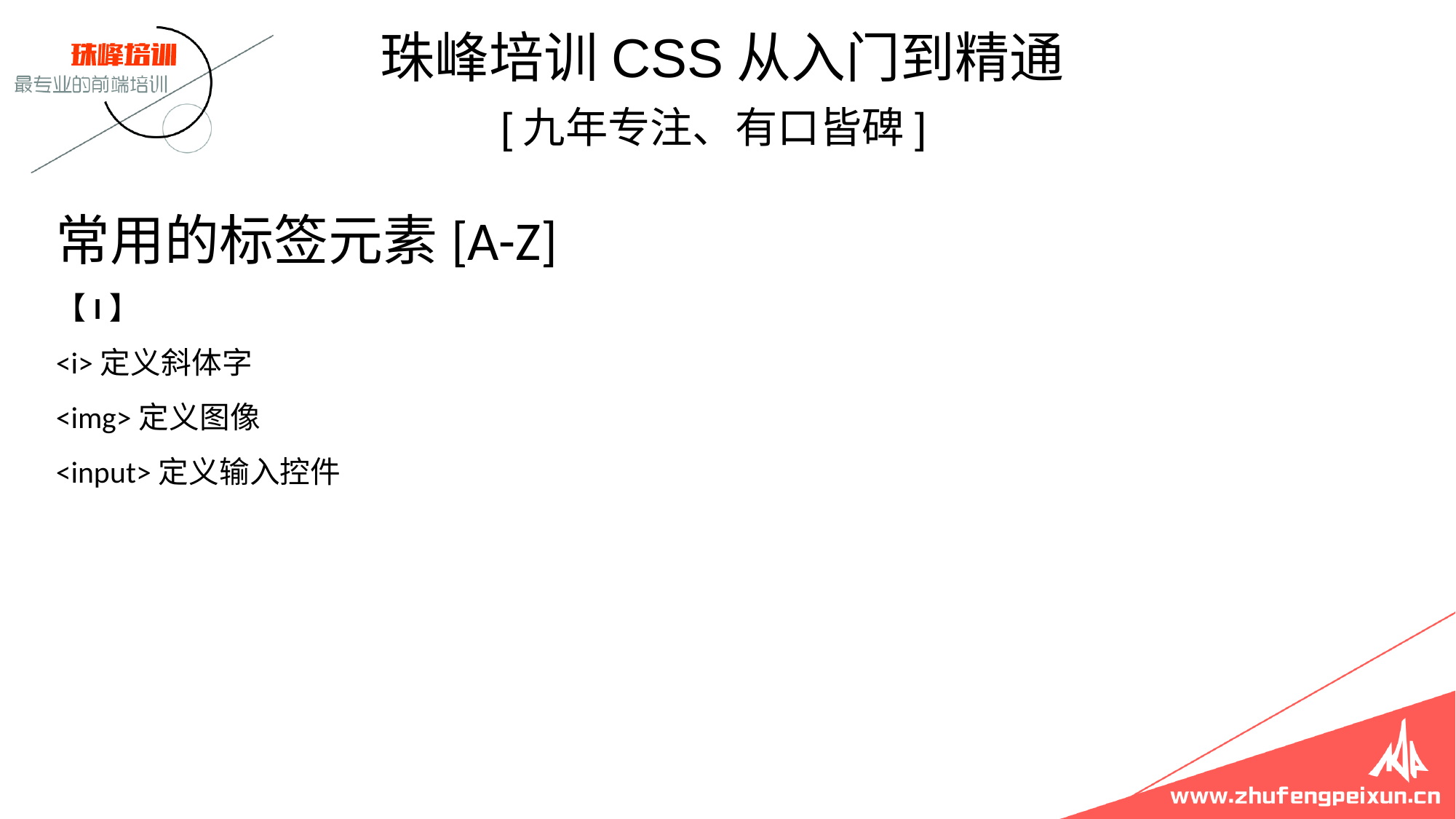

珠峰培训CSS从入门到精通
        [九年专注、有口皆碑]
# 常用的标签元素[A-Z] 【I】 <i>定义斜体字 <img>定义图像 <input>定义输入控件